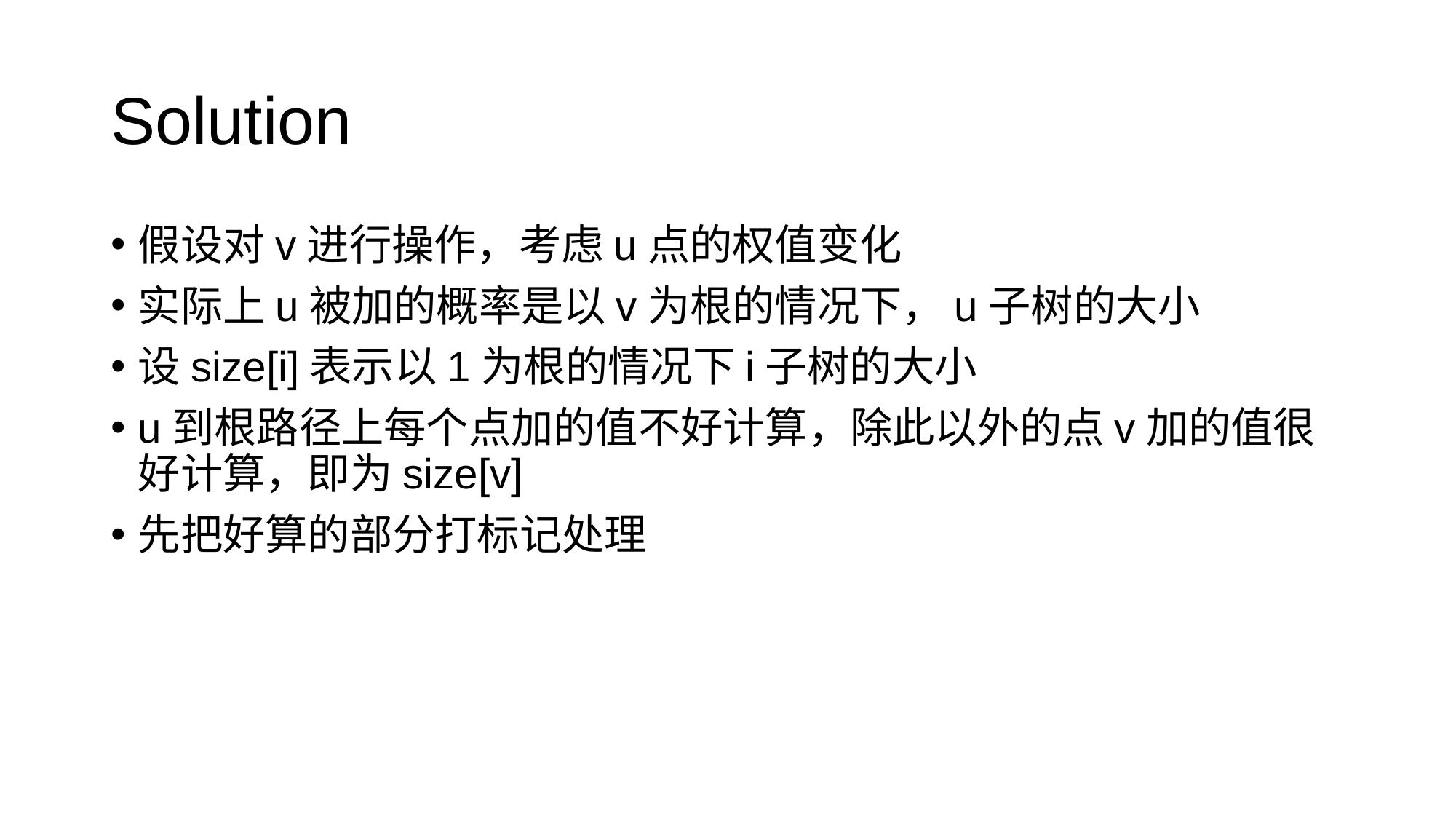

# Solution
假设对v进行操作，考虑u点的权值变化
实际上u被加的概率是以v为根的情况下，u子树的大小
设size[i]表示以1为根的情况下i子树的大小
u到根路径上每个点加的值不好计算，除此以外的点v加的值很好计算，即为size[v]
先把好算的部分打标记处理